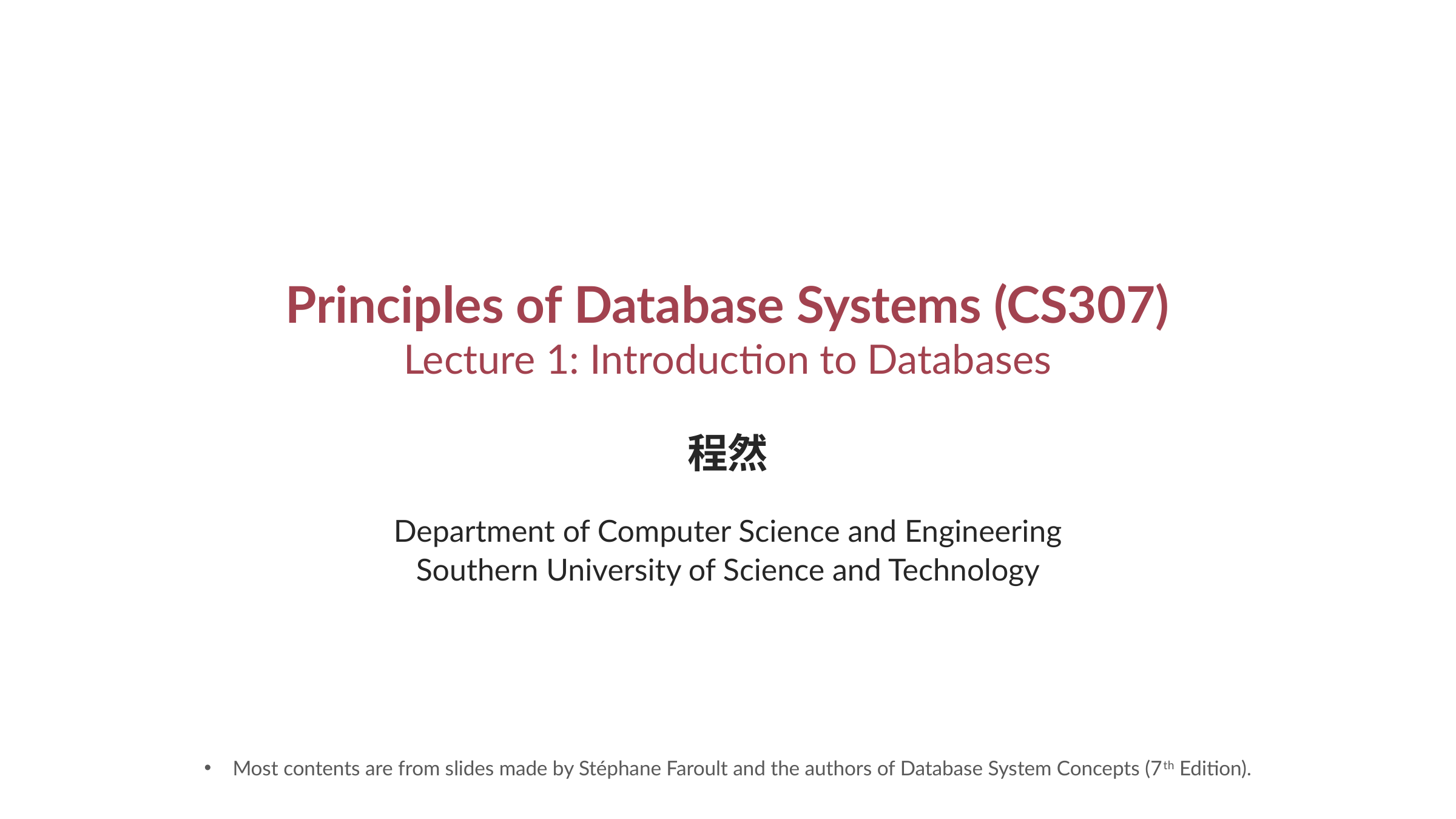

# Principles of Database Systems (CS307) Lecture 1: Introduction to Databases
程然

Department of Computer Science and Engineering
Southern University of Science and Technology
Most contents are from slides made by Stéphane Faroult and the authors of Database System Concepts (7th Edition).